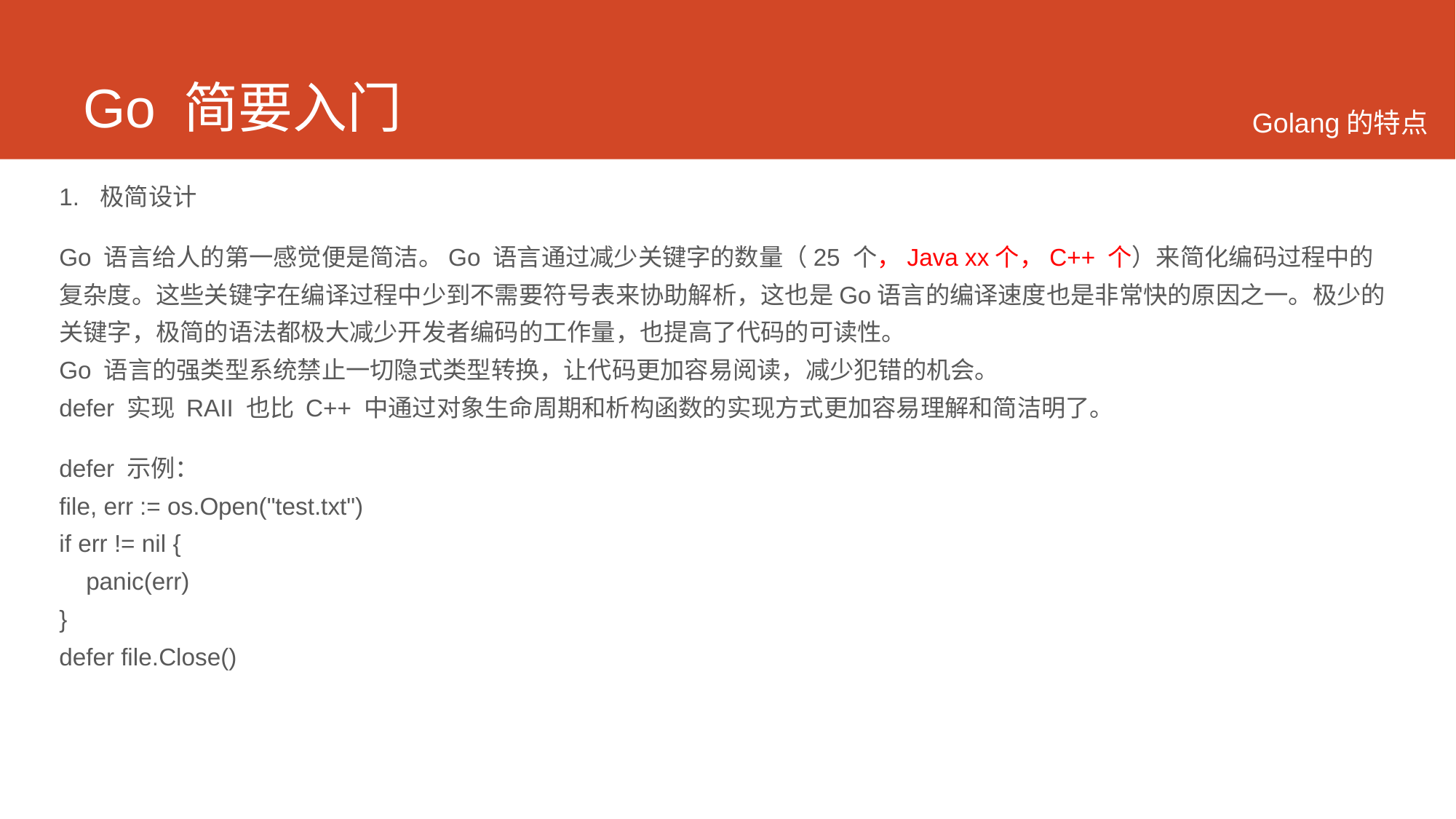

# Go 简要入门
Golang的特点
极简设计
Go 语言给人的第一感觉便是简洁。Go 语言通过减少关键字的数量（25 个，Java xx个，C++ 个）来简化编码过程中的复杂度。这些关键字在编译过程中少到不需要符号表来协助解析，这也是Go语言的编译速度也是非常快的原因之一。极少的关键字，极简的语法都极大减少开发者编码的工作量，也提高了代码的可读性。
Go 语言的强类型系统禁止一切隐式类型转换，让代码更加容易阅读，减少犯错的机会。
defer 实现 RAII 也比 C++ 中通过对象生命周期和析构函数的实现方式更加容易理解和简洁明了。
defer 示例：
file, err := os.Open("test.txt")
if err != nil {
    panic(err)
}
defer file.Close()